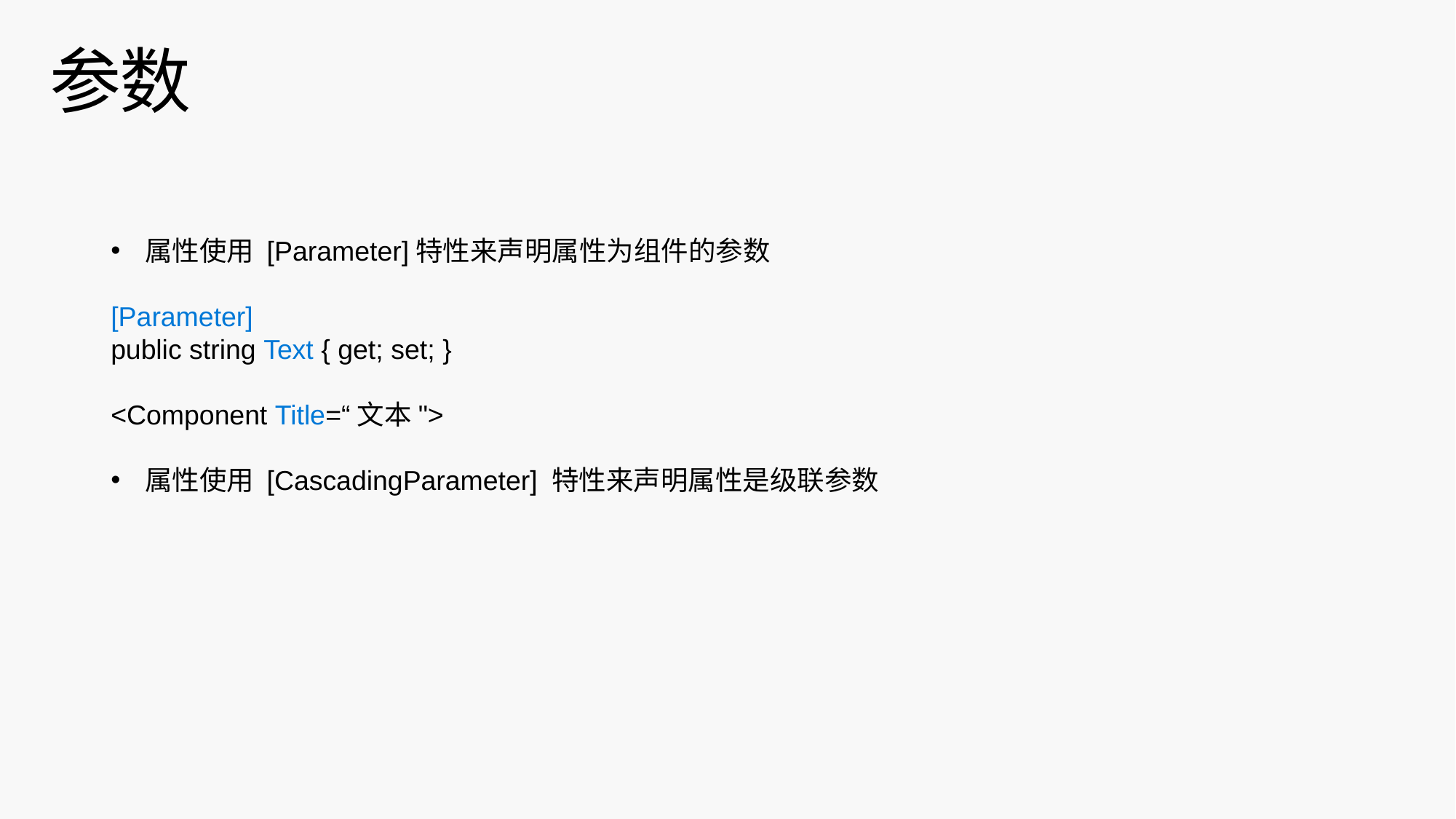

# 参数
属性使用 [Parameter]特性来声明属性为组件的参数

[Parameter]
public string Text { get; set; }

<Component Title=“文本">

属性使用 [CascadingParameter] 特性来声明属性是级联参数